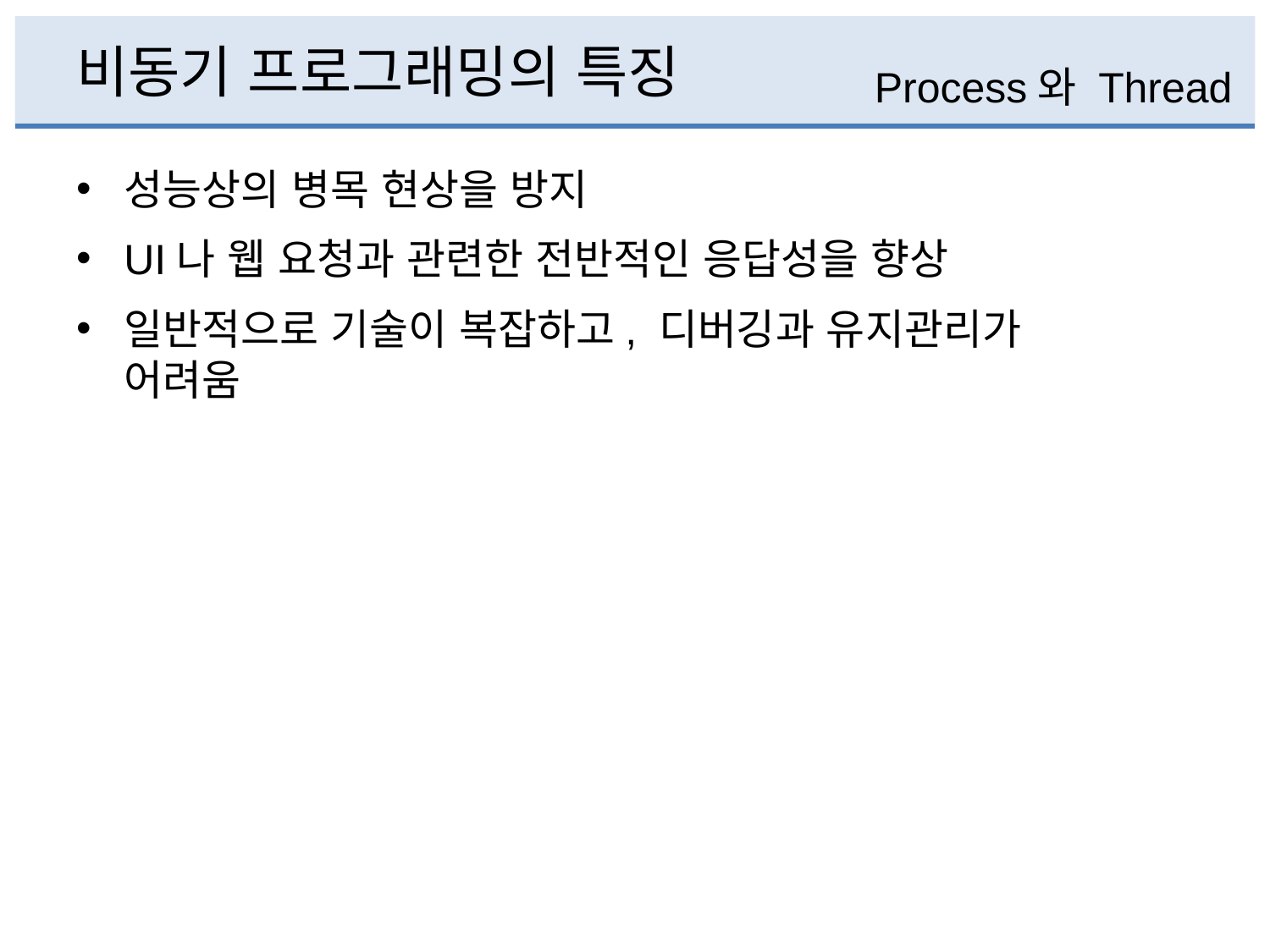

# 비동기 프로그래밍의 특징
Process와 Thread

성능상의 병목 현상을 방지
UI나 웹 요청과 관련한 전반적인 응답성을 향상
일반적으로 기술이 복잡하고, 디버깅과 유지관리가
어려움